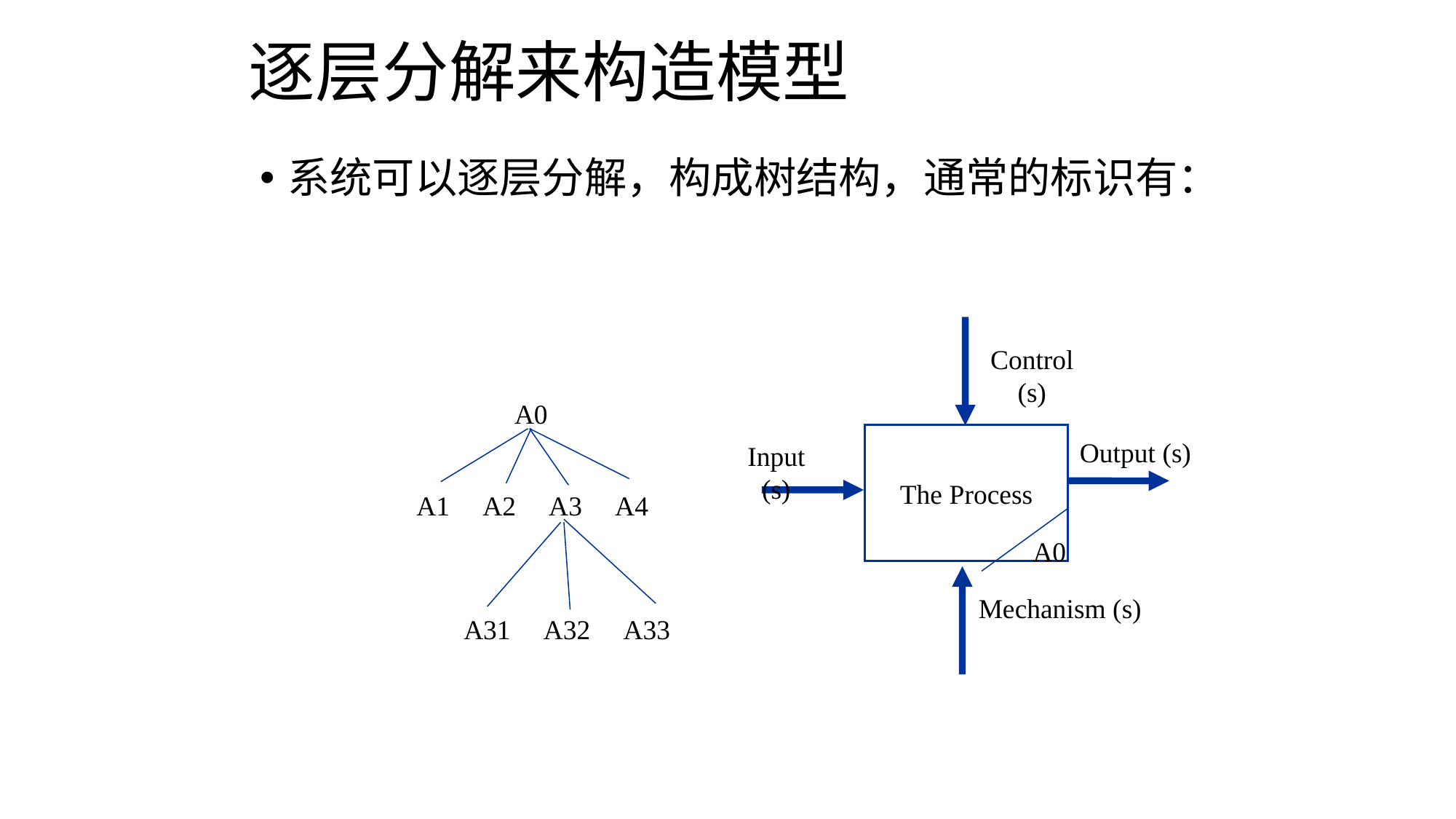

# 逐层分解来构造模型
系统可以逐层分解，构成树结构，通常的标识有：
Control (s)

The Process

Output (s)
Input (s)

A0
Mechanism (s)

A0

A1     A2     A3     A4

A31     A32     A33